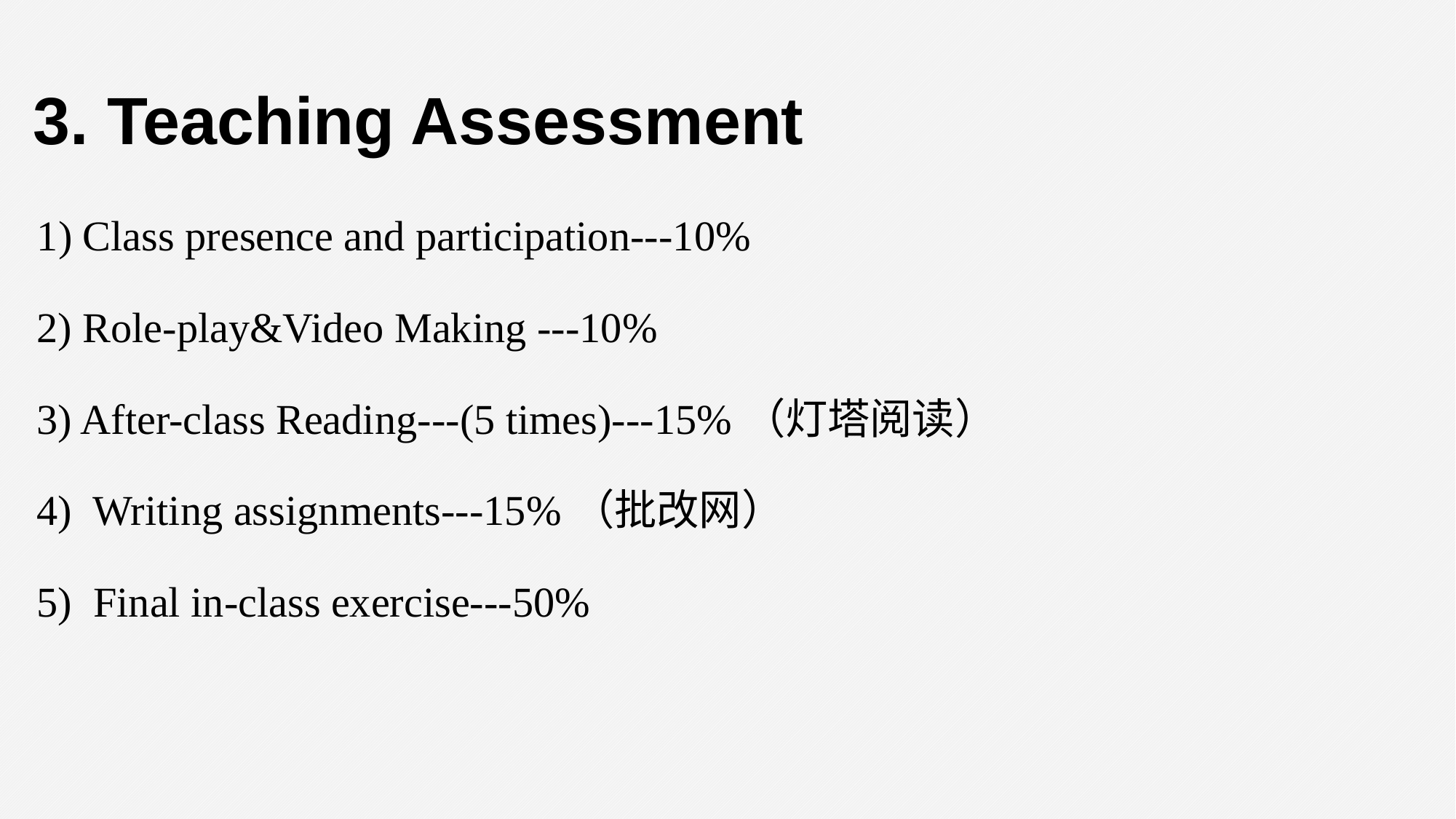

# 3. Teaching Assessment
1) Class presence and participation---10%
2) Role-play&Video Making ---10%
3) After-class Reading---(5 times)---15%（灯塔阅读）
4)  Writing assignments---15%（批改网）
5)  Final in-class exercise---50%